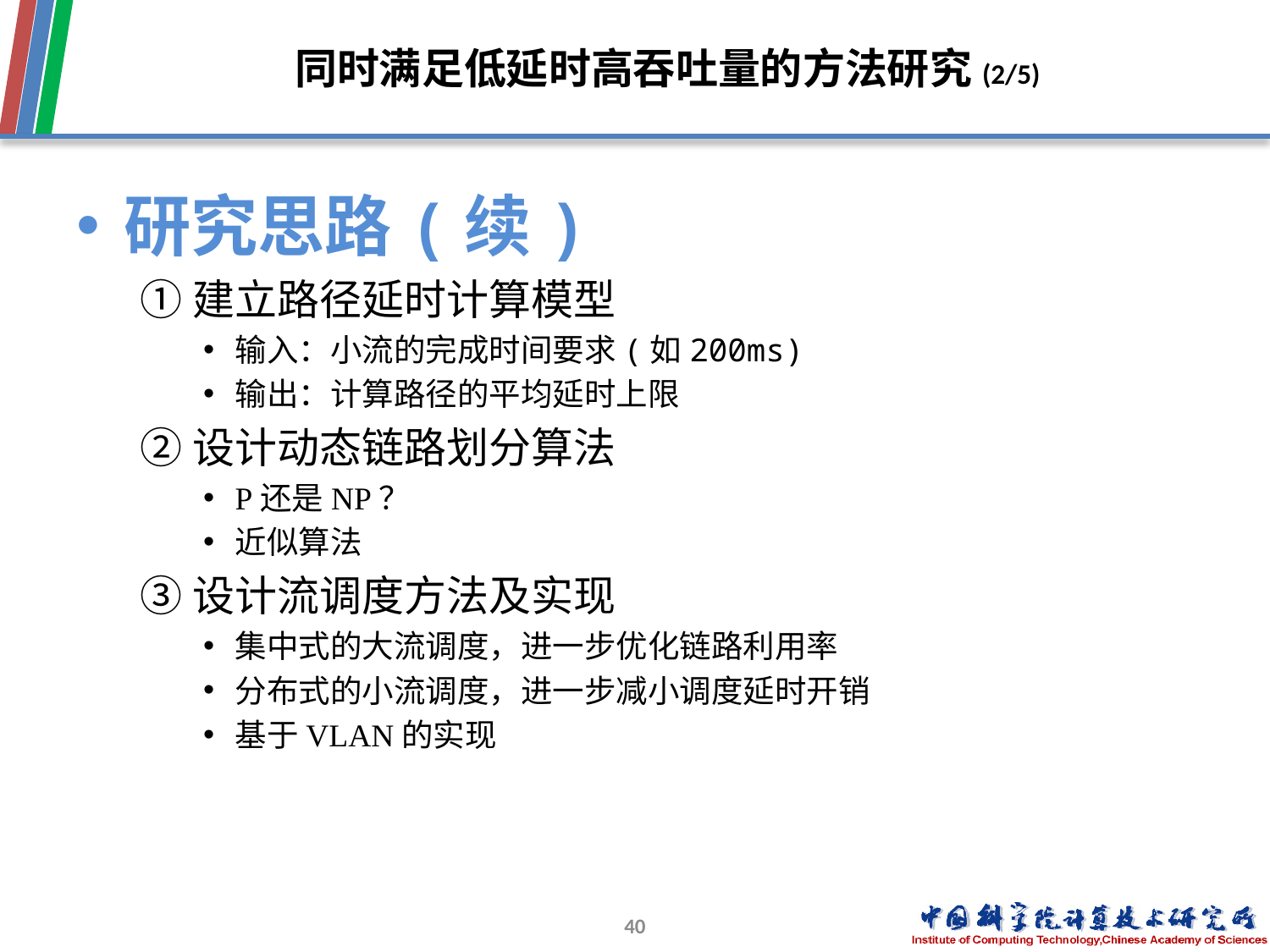

# 同时满足低延时高吞吐量的方法研究(2/5)
研究思路(续)
①建立路径延时计算模型
输入：小流的完成时间要求(如200ms)
输出：计算路径的平均延时上限
②设计动态链路划分算法
P还是NP？
近似算法
③设计流调度方法及实现
集中式的大流调度，进一步优化链路利用率
分布式的小流调度，进一步减小调度延时开销
基于VLAN的实现
40